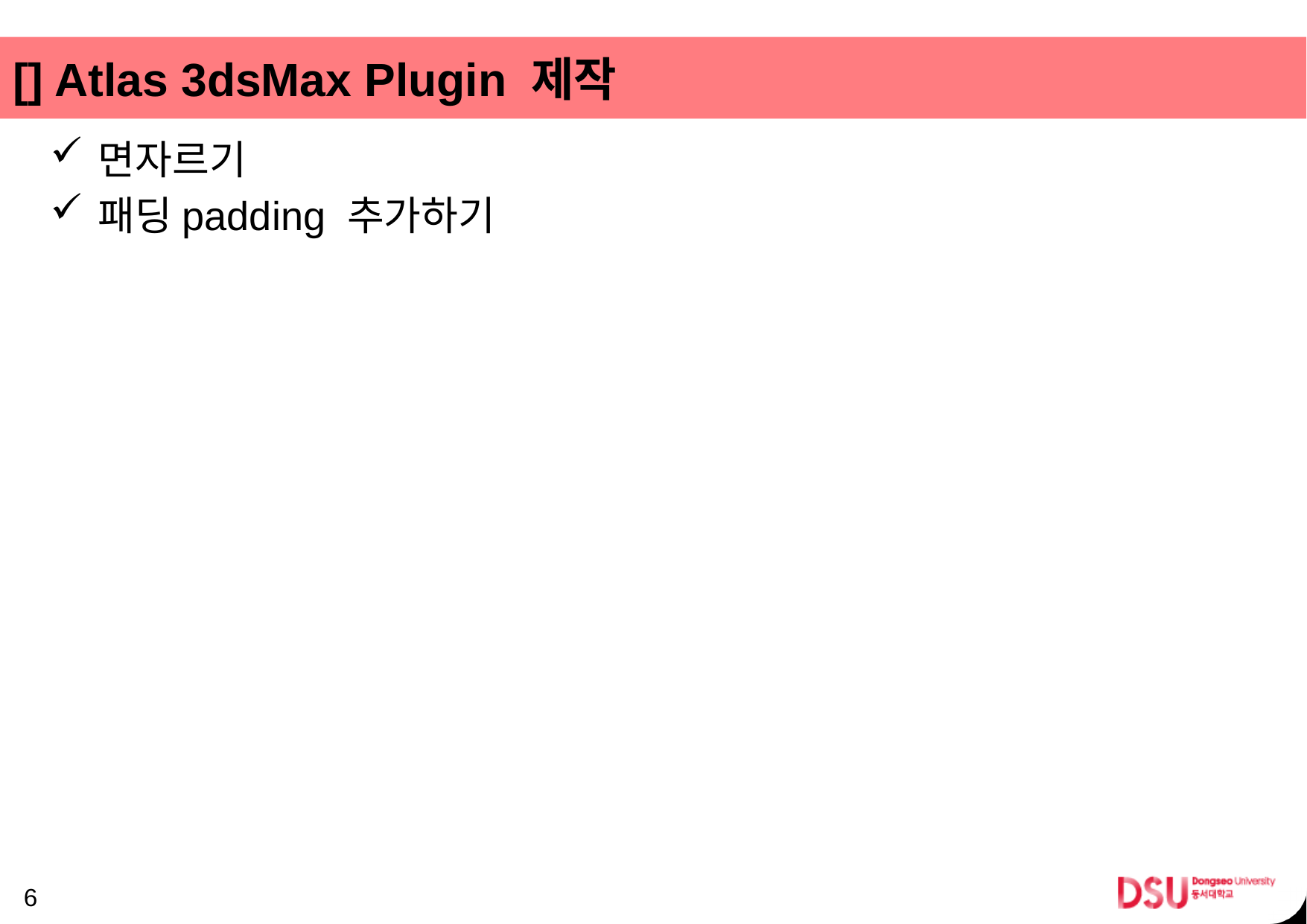

# [] Atlas 3dsMax Plugin 제작
면자르기
패딩padding 추가하기
6